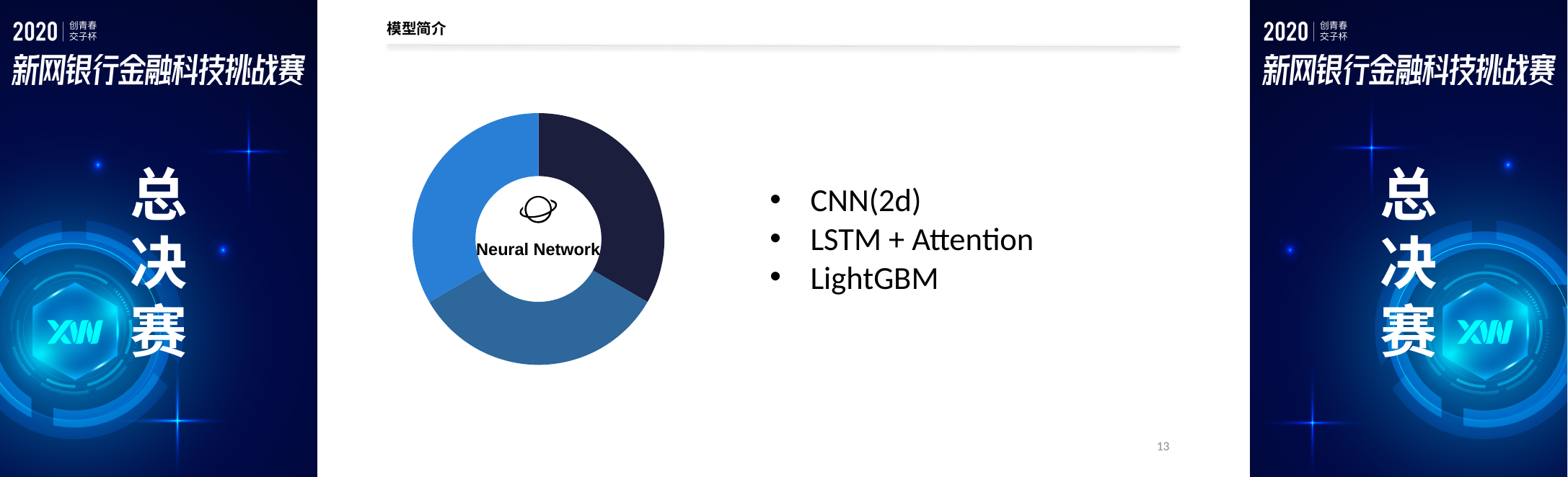

# 模型简介

### Chart

| Category | Sales |
|---|---|
|  | 3.0 |
|  | 3.0 |
|  | 3.0 |
CNN(2d)
LSTM + Attention
LightGBM

Neural Network
13